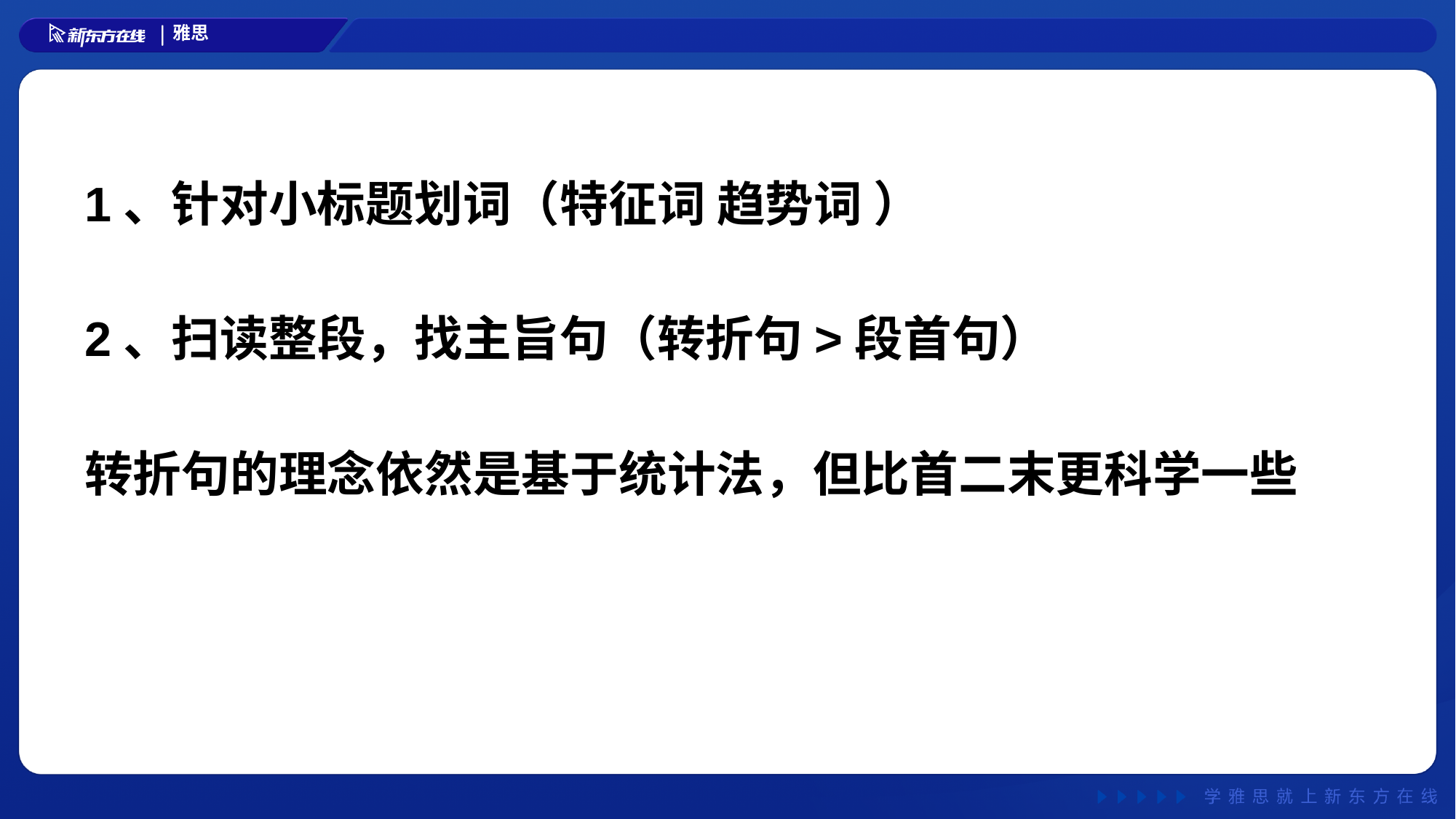

1、针对小标题划词（特征词 趋势词 ）

2、扫读整段，找主旨句（转折句>段首句）

转折句的理念依然是基于统计法，但比首二末更科学一些